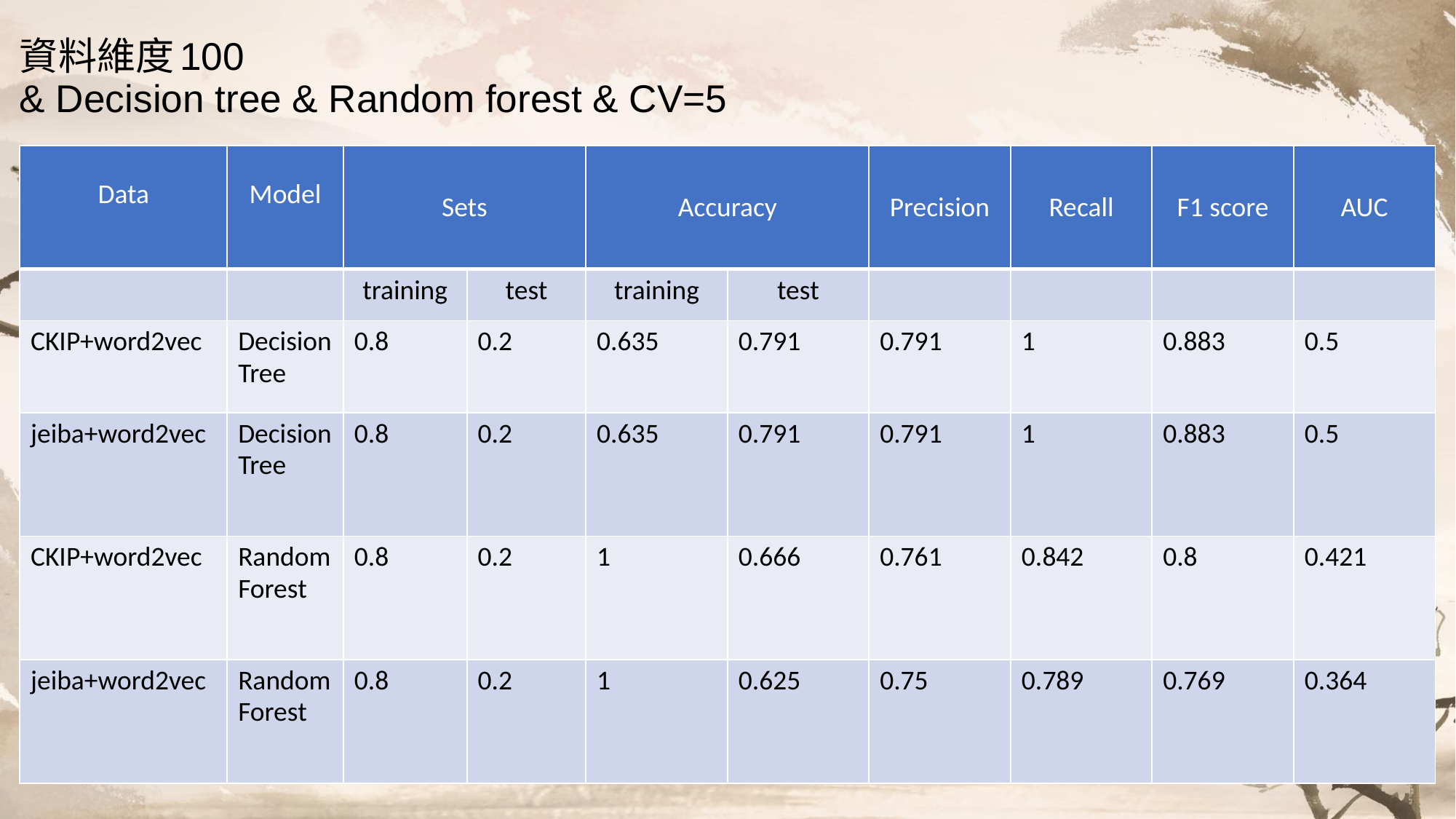

# 資料維度100
& Decision tree & Random forest & CV=5
| Data | Model | Sets |  | Accuracy |  | Precision | Recall | F1 score | AUC |
| --- | --- | --- | --- | --- | --- | --- | --- | --- | --- |
|  |  | training | test | training | test |  |  |  |  |
| CKIP+word2vec | Decision Tree | 0.8 | 0.2 | 0.635 | 0.791 | 0.791 | 1 | 0.883 | 0.5 |
| jeiba+word2vec | Decision Tree | 0.8 | 0.2 | 0.635 | 0.791 | 0.791 | 1 | 0.883 | 0.5 |
| CKIP+word2vec | Random Forest | 0.8 | 0.2 | 1 | 0.666 | 0.761 | 0.842 | 0.8 | 0.421 |
| jeiba+word2vec | Random Forest | 0.8 | 0.2 | 1 | 0.625 | 0.75 | 0.789 | 0.769 | 0.364 |